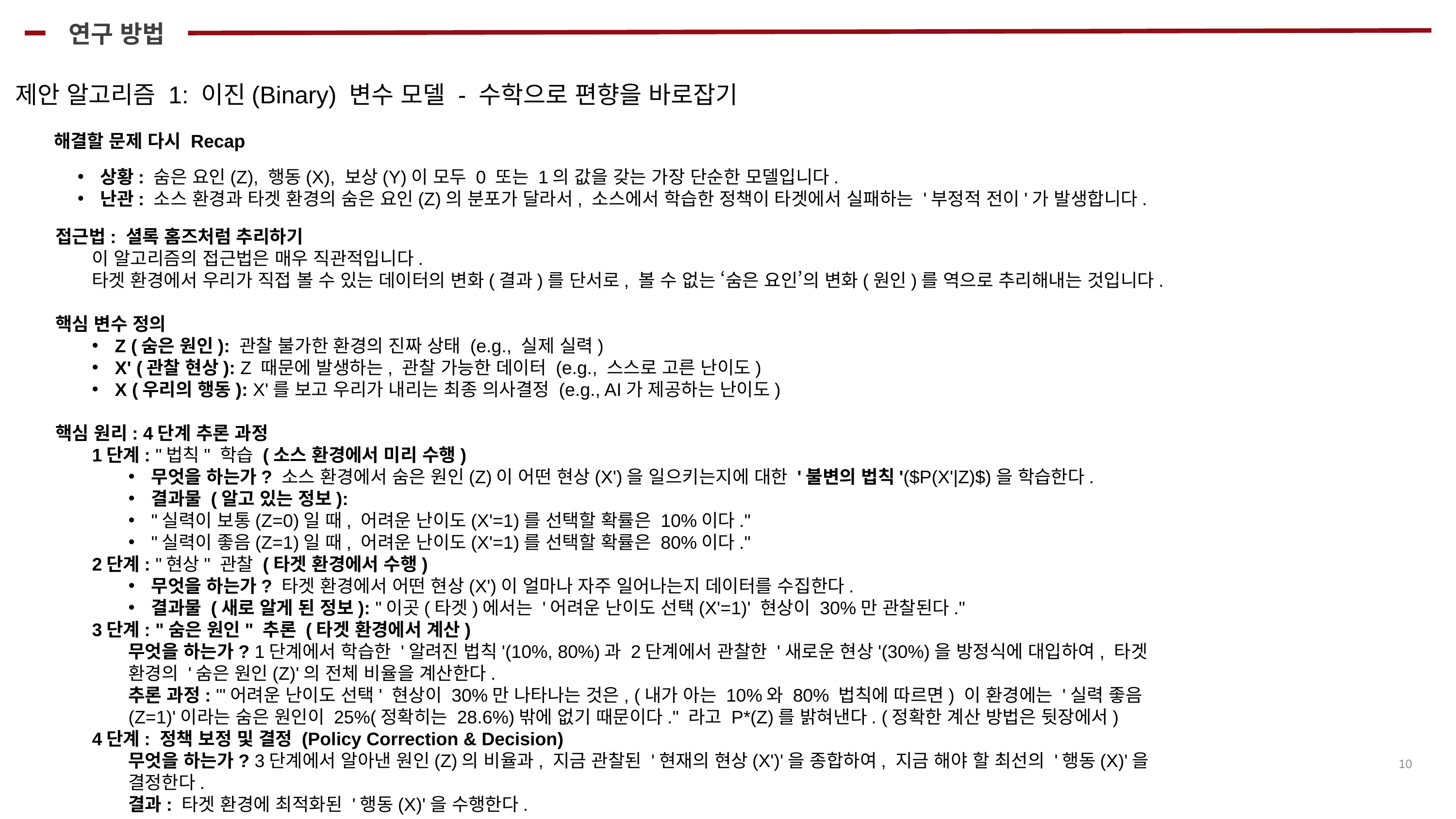

연구 방법
제안 알고리즘 1: 이진(Binary) 변수 모델 - 수학으로 편향을 바로잡기
해결할 문제 다시 Recap
상황: 숨은 요인(Z), 행동(X), 보상(Y)이 모두 0 또는 1의 값을 갖는 가장 단순한 모델입니다.
난관: 소스 환경과 타겟 환경의 숨은 요인(Z)의 분포가 달라서, 소스에서 학습한 정책이 타겟에서 실패하는 '부정적 전이'가 발생합니다.
접근법: 셜록 홈즈처럼 추리하기
이 알고리즘의 접근법은 매우 직관적입니다.
타겟 환경에서 우리가 직접 볼 수 있는 데이터의 변화(결과)를 단서로, 볼 수 없는 ‘숨은 요인’의 변화(원인)를 역으로 추리해내는 것입니다.

핵심 변수 정의
Z (숨은 원인): 관찰 불가한 환경의 진짜 상태 (e.g., 실제 실력)
X' (관찰 현상): Z 때문에 발생하는, 관찰 가능한 데이터 (e.g., 스스로 고른 난이도)
X (우리의 행동): X'를 보고 우리가 내리는 최종 의사결정 (e.g., AI가 제공하는 난이도)

핵심 원리: 4단계 추론 과정
1단계: "법칙" 학습 (소스 환경에서 미리 수행)
무엇을 하는가? 소스 환경에서 숨은 원인(Z)이 어떤 현상(X')을 일으키는지에 대한 '불변의 법칙'($P(X'|Z)$)을 학습한다.
결과물 (알고 있는 정보):
"실력이 보통(Z=0)일 때, 어려운 난이도(X'=1)를 선택할 확률은 10%이다."
"실력이 좋음(Z=1)일 때, 어려운 난이도(X'=1)를 선택할 확률은 80%이다."
2단계: "현상" 관찰 (타겟 환경에서 수행)
무엇을 하는가? 타겟 환경에서 어떤 현상(X')이 얼마나 자주 일어나는지 데이터를 수집한다.
결과물 (새로 알게 된 정보): "이곳(타겟)에서는 '어려운 난이도 선택(X'=1)' 현상이 30%만 관찰된다."
3단계: "숨은 원인" 추론 (타겟 환경에서 계산)
무엇을 하는가? 1단계에서 학습한 '알려진 법칙'(10%, 80%)과 2단계에서 관찰한 '새로운 현상'(30%)을 방정식에 대입하여, 타겟 환경의 '숨은 원인(Z)'의 전체 비율을 계산한다.
추론 과정: "'어려운 난이도 선택' 현상이 30%만 나타나는 것은, (내가 아는 10%와 80% 법칙에 따르면) 이 환경에는 '실력 좋음(Z=1)'이라는 숨은 원인이 25%(정확히는 28.6%)밖에 없기 때문이다." 라고 P*(Z)를 밝혀낸다. (정확한 계산 방법은 뒷장에서)
4단계: 정책 보정 및 결정 (Policy Correction & Decision)
무엇을 하는가? 3단계에서 알아낸 원인(Z)의 비율과, 지금 관찰된 '현재의 현상(X')'을 종합하여, 지금 해야 할 최선의 '행동(X)'을 결정한다.
결과: 타겟 환경에 최적화된 '행동(X)'을 수행한다.
10